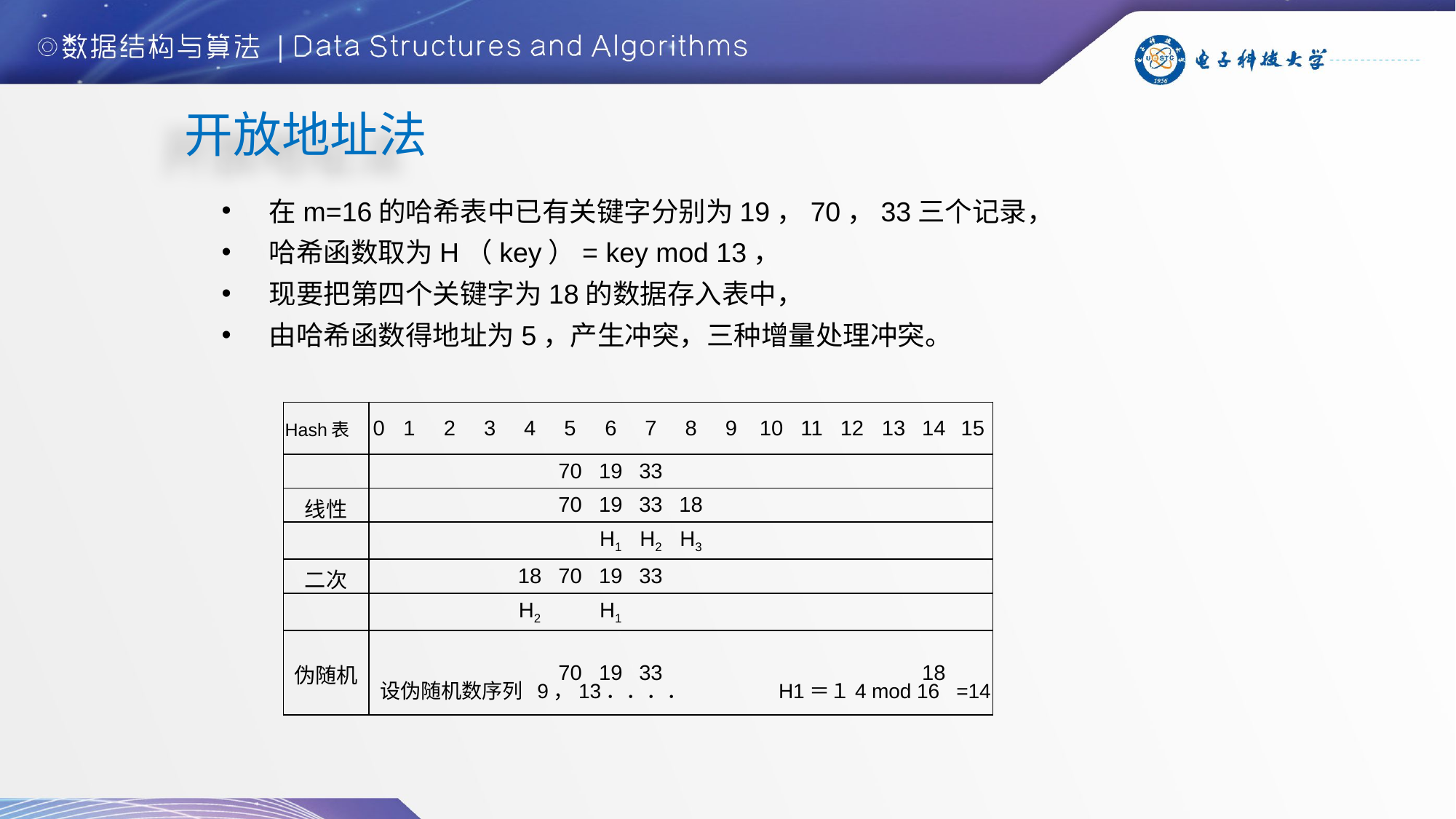

开放地址法
在m=16的哈希表中已有关键字分别为19，70，33三个记录，
哈希函数取为H（key）= key mod 13，
现要把第四个关键字为18的数据存入表中，
由哈希函数得地址为5，产生冲突，三种增量处理冲突。
| Hash表 | 0 | 1 | 2 | 3 | 4 | 5 | 6 | 7 | 8 | 9 | 10 | 11 | 12 | 13 | 14 | 15 |
| --- | --- | --- | --- | --- | --- | --- | --- | --- | --- | --- | --- | --- | --- | --- | --- | --- |
|  |  |  |  |  |  | 70 | 19 | 33 |  |  |  |  |  |  |  |  |
| 线性 |  |  |  |  |  | 70 | 19 | 33 | 18 |  |  |  |  |  |  |  |
|  |  |  |  |  |  |  | H1 | H2 | H3 |  |  |  |  |  |  |  |
| 二次 |  |  |  |  | 18 | 70 | 19 | 33 |  |  |  |  |  |  |  |  |
|  |  |  |  |  | H2 |  | H1 |  |  |  |  |  |  |  |  |  |
| 伪随机 |  |  |  |  |  | 70 | 19 | 33 |  |  |  |  |  |  | 18 |  |
设伪随机数序列  9，13．．．．　　　　 H1＝１4 mod 16   =14